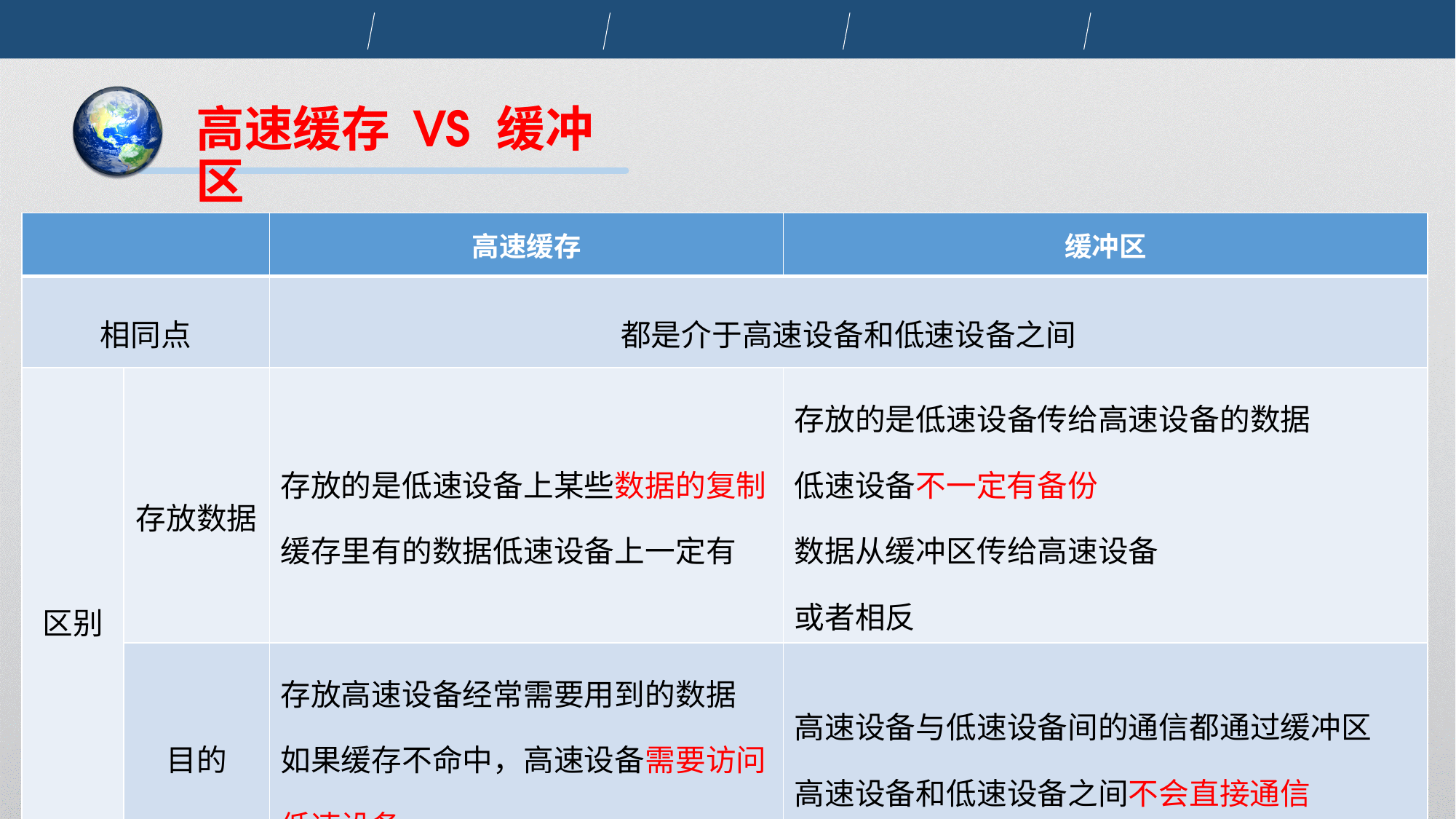

高速缓存 VS 缓冲区
|  |  | 高速缓存 | 缓冲区 |
| --- | --- | --- | --- |
| 相同点 |  | 都是介于高速设备和低速设备之间 |  |
| 区别 | 存放数据 | 存放的是低速设备上某些数据的复制 缓存里有的数据低速设备上一定有 | 存放的是低速设备传给高速设备的数据 低速设备不一定有备份 数据从缓冲区传给高速设备 或者相反 |
|  | 目的 | 存放高速设备经常需要用到的数据 如果缓存不命中，高速设备需要访问低速设备 | 高速设备与低速设备间的通信都通过缓冲区 高速设备和低速设备之间不会直接通信 |